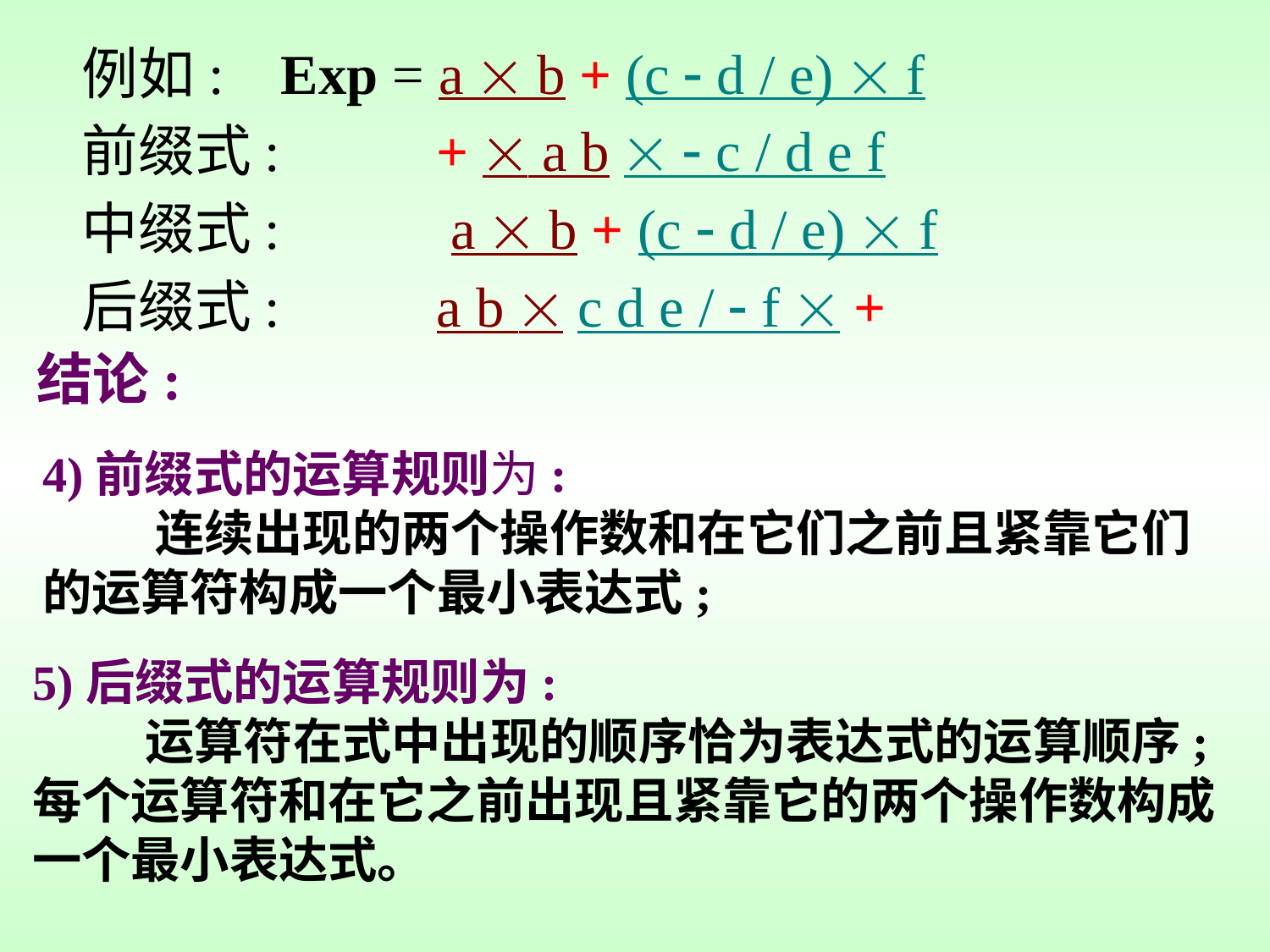

例如:    Exp = a × b + (c − d / e) × f
前缀式:           + × a b × − c / d e f
中缀式:            a × b + (c − d / e) × f
后缀式:           a b × c d e / − f × +
结论:
4)前缀式的运算规则为:
         连续出现的两个操作数和在它们之前且紧靠它们的运算符构成一个最小表达式;
5)后缀式的运算规则为:
         运算符在式中出现的顺序恰为表达式的运算顺序; 每个运算符和在它之前出现且紧靠它的两个操作数构成一个最小表达式。